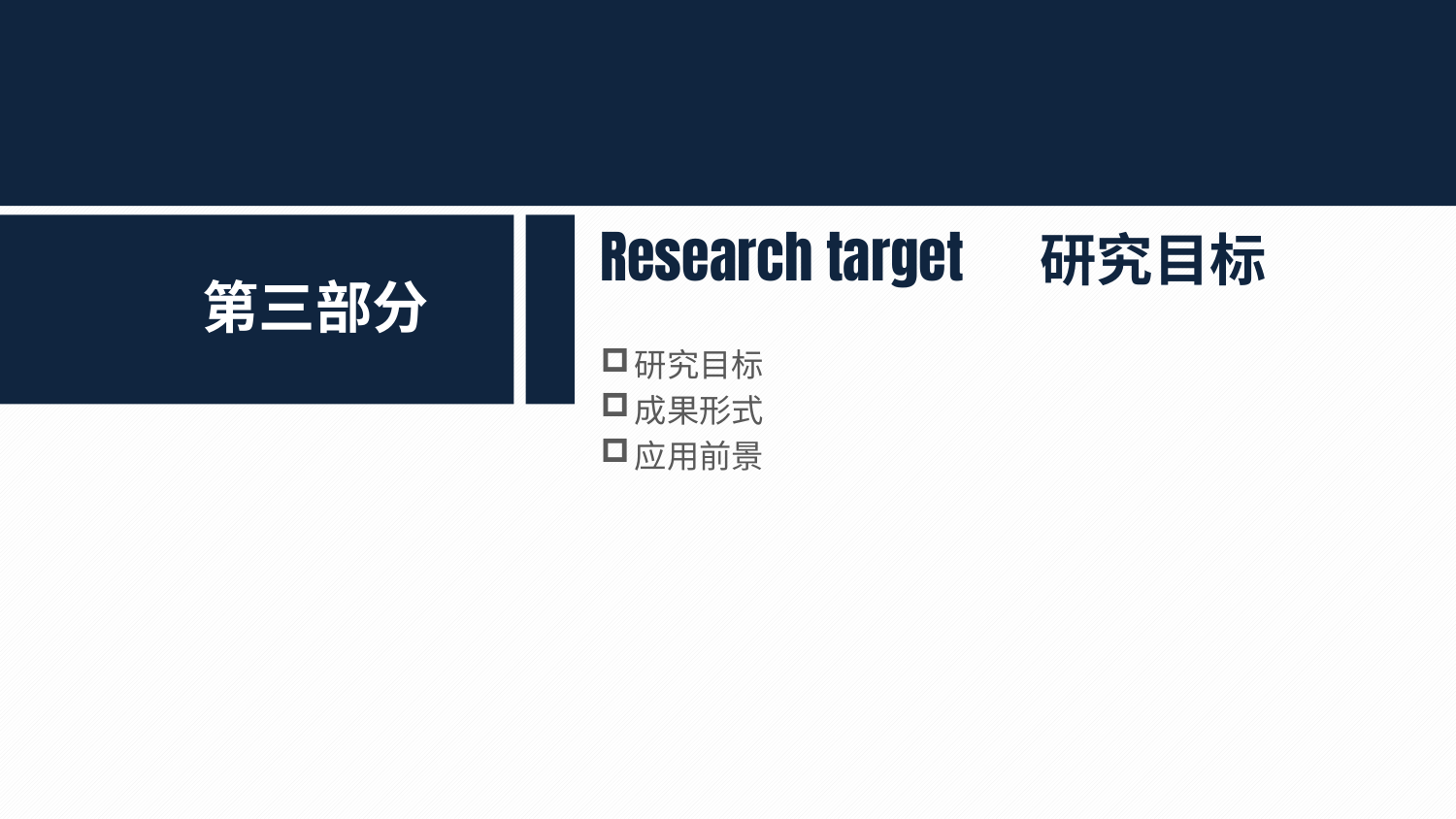

Research target
研究目标
第三部分
研究目标
成果形式
应用前景